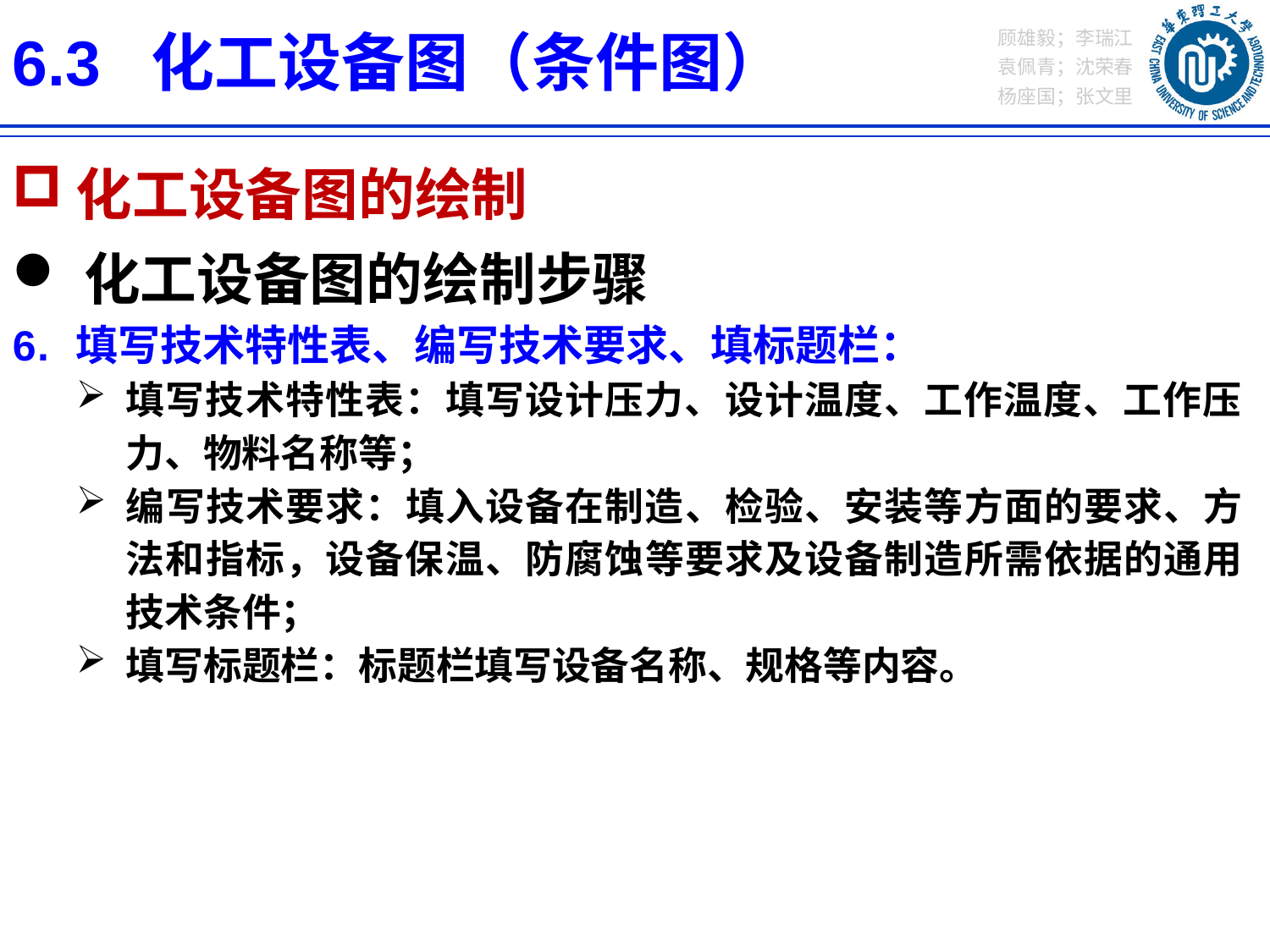

6.3  化工设备图（条件图）
化工设备图的绘制
化工设备图的绘制步骤
填写技术特性表、编写技术要求、填标题栏：
填写技术特性表：填写设计压力、设计温度、工作温度、工作压力、物料名称等；
编写技术要求：填入设备在制造、检验、安装等方面的要求、方法和指标，设备保温、防腐蚀等要求及设备制造所需依据的通用技术条件；
填写标题栏：标题栏填写设备名称、规格等内容。